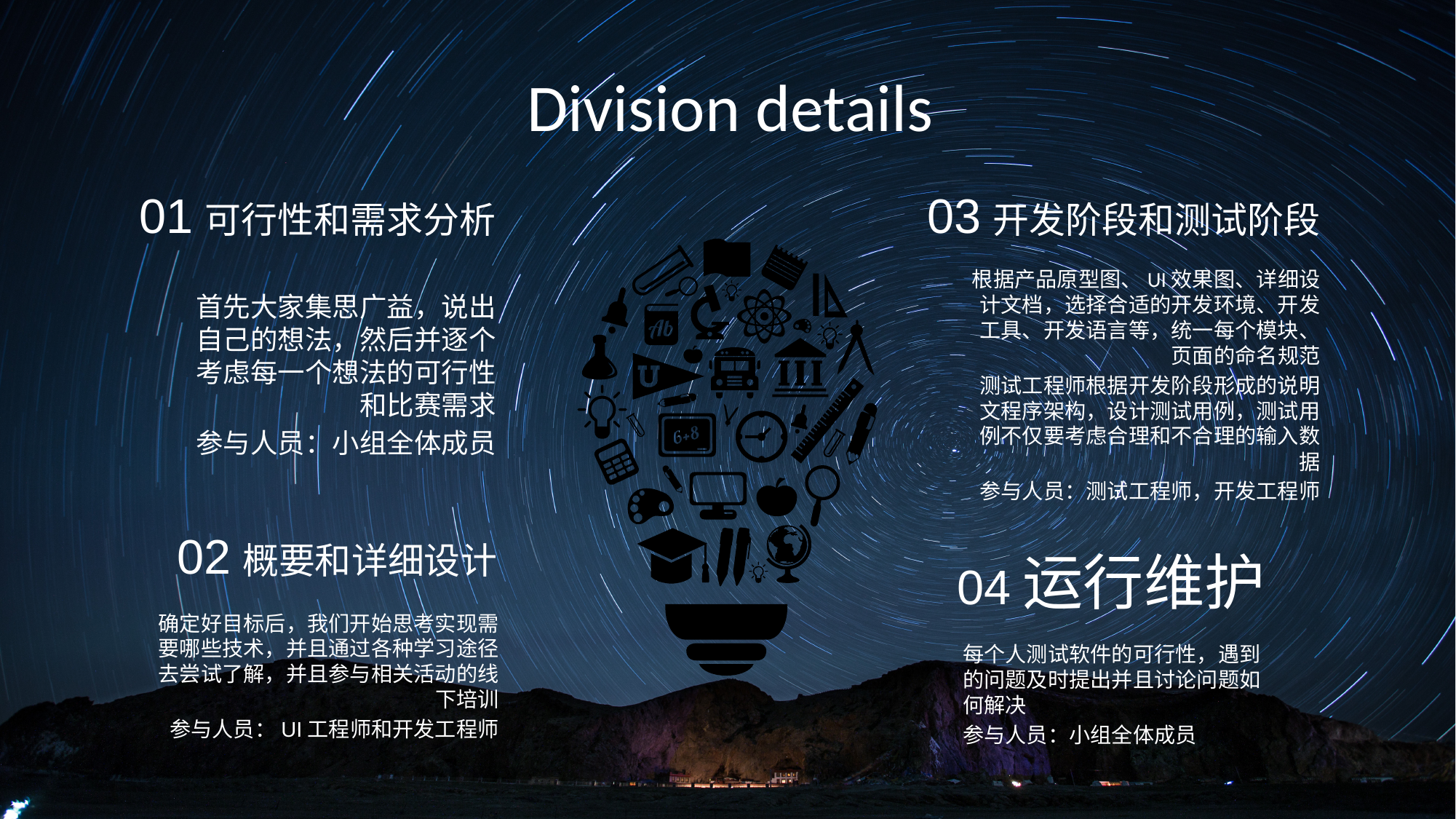

Division details
01可行性和需求分析

首先大家集思广益，说出自己的想法，然后并逐个考虑每一个想法的可行性和比赛需求
参与人员：小组全体成员
03开发阶段和测试阶段

根据产品原型图、UI效果图、详细设计文档，选择合适的开发环境、开发工具、开发语言等，统一每个模块、页面的命名规范
测试工程师根据开发阶段形成的说明文程序架构，设计测试用例，测试用例不仅要考虑合理和不合理的输入数据
参与人员：测试工程师，开发工程师

02概要和详细设计

确定好目标后，我们开始思考实现需要哪些技术，并且通过各种学习途径去尝试了解，并且参与相关活动的线下培训
参与人员：UI工程师和开发工程师
04运行维护
每个人测试软件的可行性，遇到的问题及时提出并且讨论问题如何解决
参与人员：小组全体成员